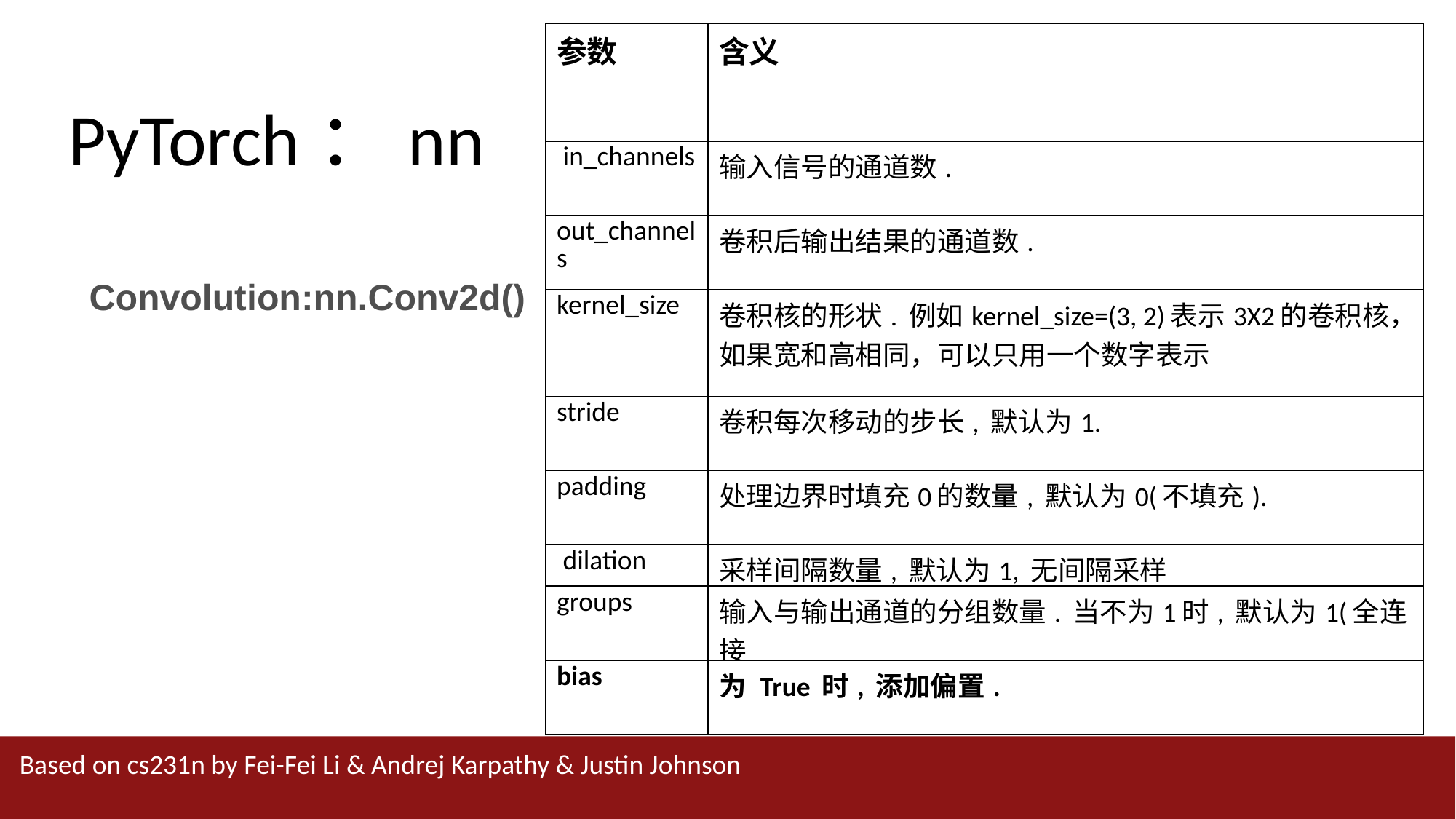

| 参数 | 含义 |
| --- | --- |
| in\_channels | 输入信号的通道数. |
| out\_channels | 卷积后输出结果的通道数. |
| kernel\_size | 卷积核的形状. 例如kernel\_size=(3, 2)表示3X2的卷积核，如果宽和高相同，可以只用一个数字表示 |
| stride | 卷积每次移动的步长, 默认为1. |
| padding | 处理边界时填充0的数量, 默认为0(不填充). |
| dilation | 采样间隔数量, 默认为1, 无间隔采样 |
| groups | 输入与输出通道的分组数量. 当不为1时, 默认为1(全连接 |
| bias | 为 True 时, 添加偏置. |
PyTorch：nn
Convolution:nn.Conv2d()